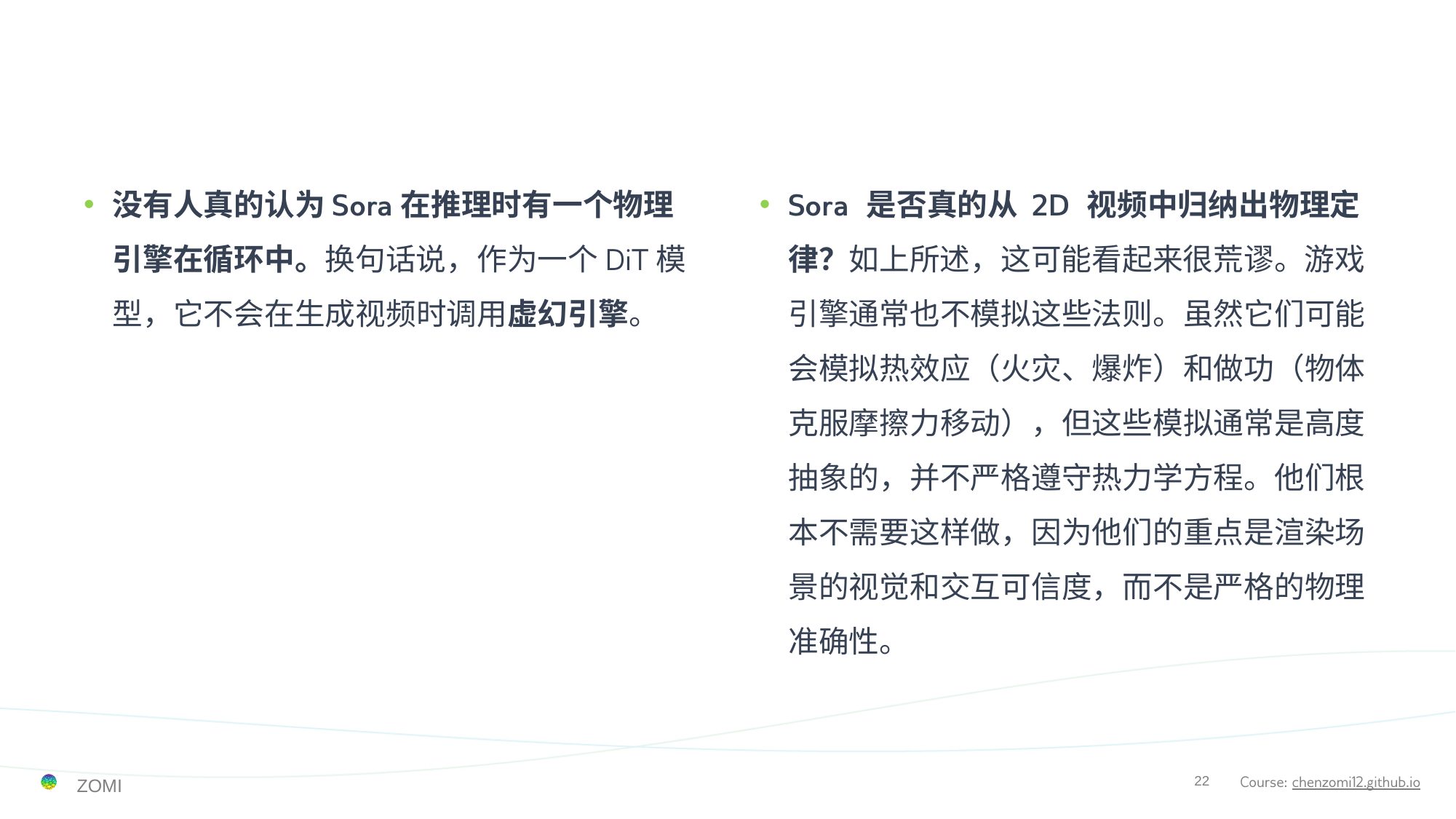

#
没有人真的认为Sora在推理时有一个物理引擎在循环中。换句话说，作为一个DiT模型，它不会在生成视频时调用虚幻引擎。
Sora 是否真的从 2D 视频中归纳出物理定律？如上所述，这可能看起来很荒谬。游戏引擎通常也不模拟这些法则。虽然它们可能会模拟热效应（火灾、爆炸）和做功（物体克服摩擦力移动），但这些模拟通常是高度抽象的，并不严格遵守热力学方程。他们根本不需要这样做，因为他们的重点是渲染场景的视觉和交互可信度，而不是严格的物理准确性。